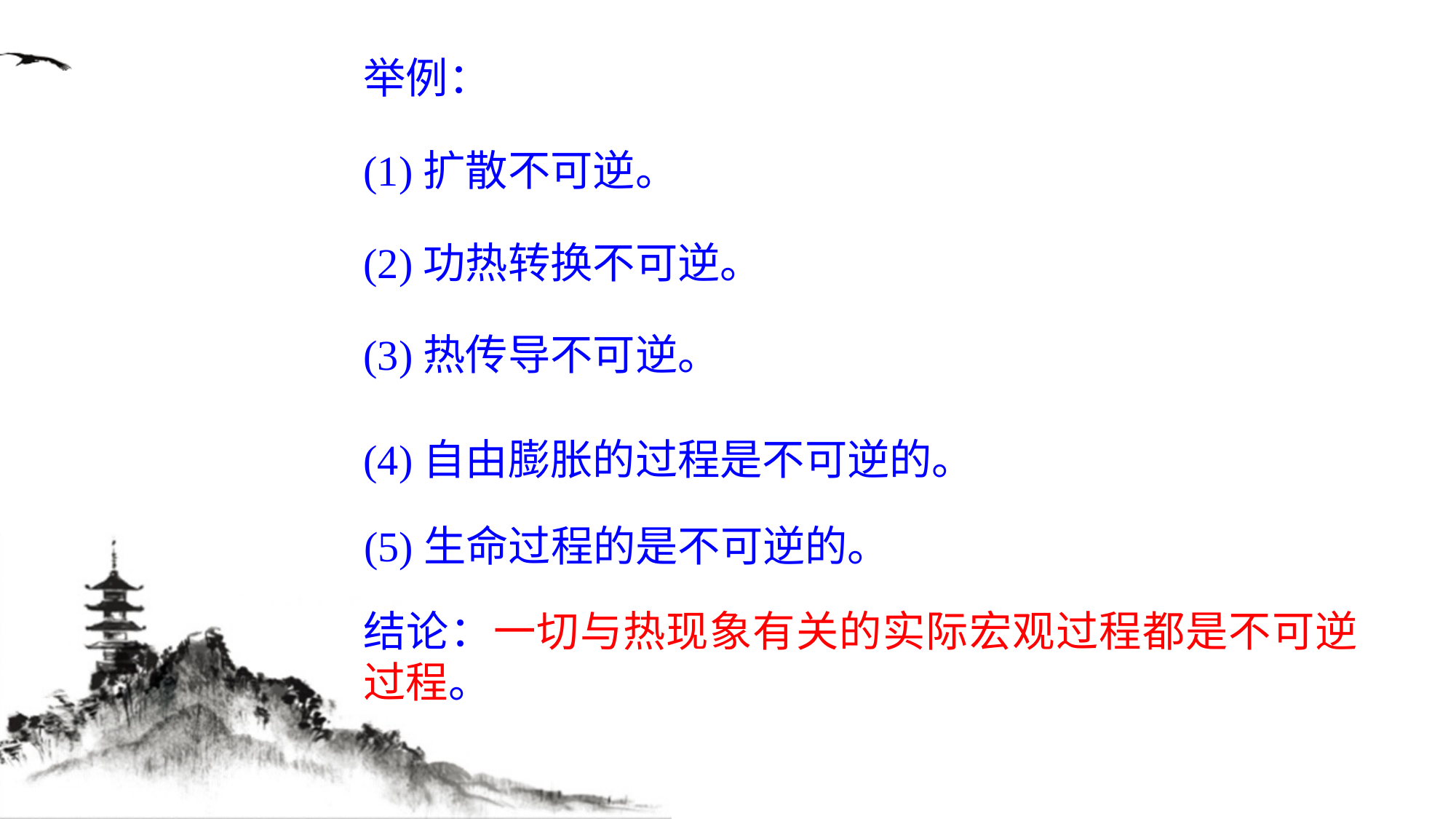

举例：
(1)扩散不可逆。
(2)功热转换不可逆。
(3)热传导不可逆。
(4)自由膨胀的过程是不可逆的。
(5)生命过程的是不可逆的。
结论：一切与热现象有关的实际宏观过程都是不可逆过程。